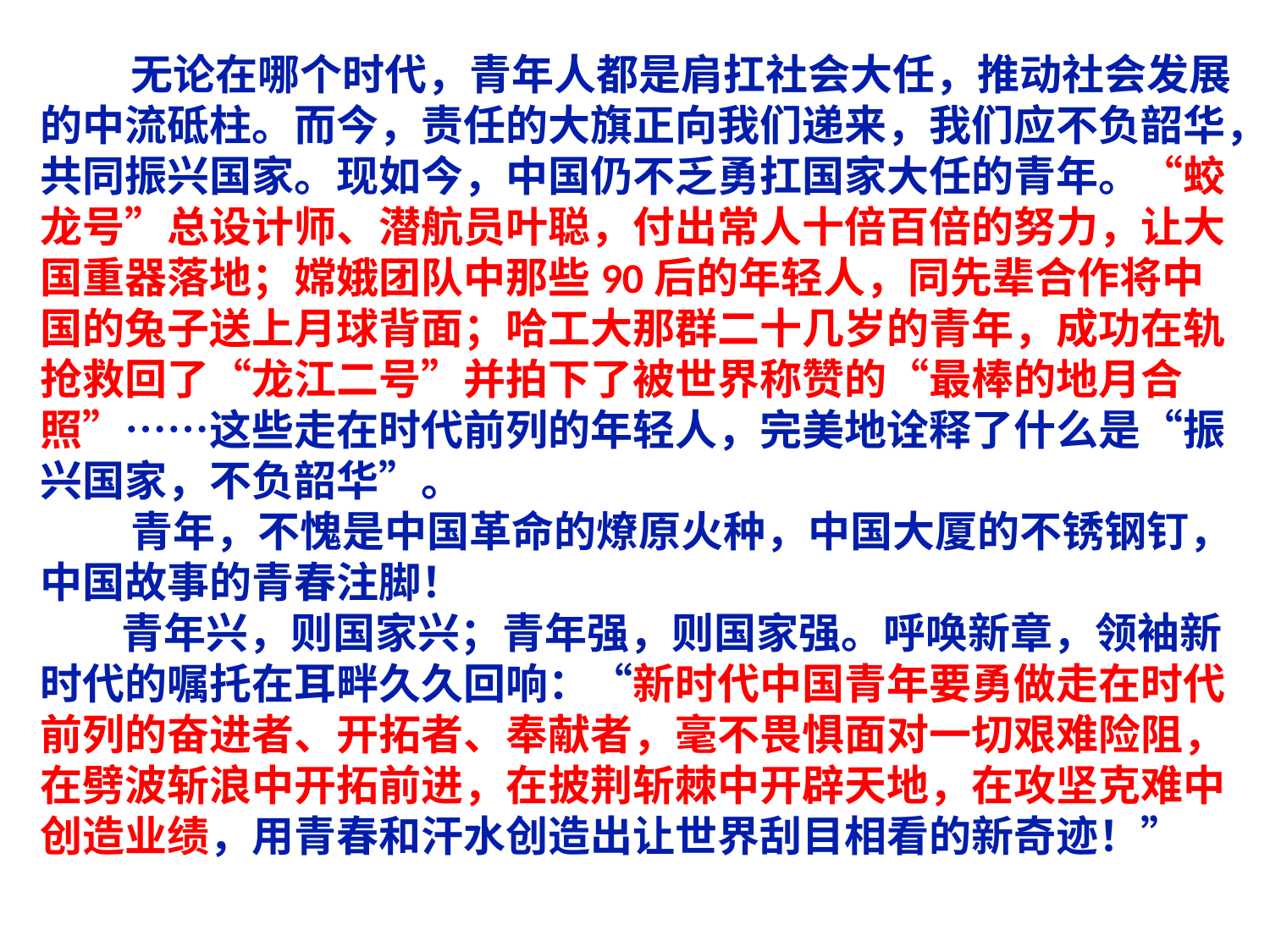

无论在哪个时代，青年人都是肩扛社会大任，推动社会发展的中流砥柱。而今，责任的大旗正向我们递来，我们应不负韶华，共同振兴国家。现如今，中国仍不乏勇扛国家大任的青年。“蛟龙号”总设计师、潜航员叶聪，付出常人十倍百倍的努力，让大国重器落地；嫦娥团队中那些90后的年轻人，同先辈合作将中国的兔子送上月球背面；哈工大那群二十几岁的青年，成功在轨抢救回了“龙江二号”并拍下了被世界称赞的“最棒的地月合照”……这些走在时代前列的年轻人，完美地诠释了什么是“振兴国家，不负韶华”。
    青年，不愧是中国革命的燎原火种，中国大厦的不锈钢钉，中国故事的青春注脚！
   青年兴，则国家兴；青年强，则国家强。呼唤新章，领袖新时代的嘱托在耳畔久久回响：“新时代中国青年要勇做走在时代前列的奋进者、开拓者、奉献者，毫不畏惧面对一切艰难险阻，在劈波斩浪中开拓前进，在披荆斩棘中开辟天地，在攻坚克难中创造业绩，用青春和汗水创造出让世界刮目相看的新奇迹！”